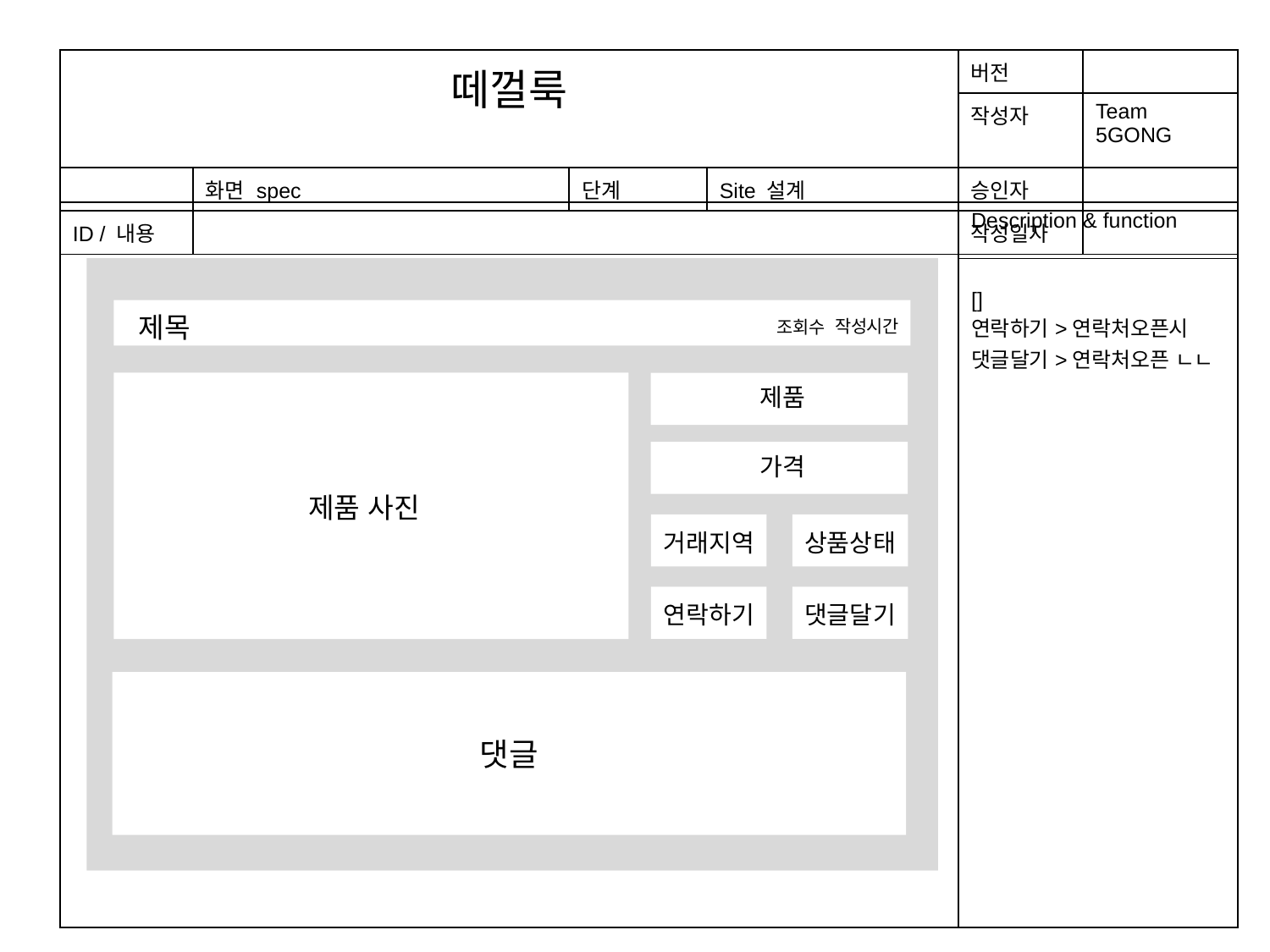

| 떼껄룩 |  |  |  | 버전 |  |
| --- | --- | --- | --- | --- | --- |
|  |  |  |  | 작성자 | Team 5GONG |
|  | 화면 spec | 단계 | Site 설계 | 승인자 |  |
| ID / 내용 |  |  |  | 작성일자 |  |
|  | Description & function |
| --- | --- |
|  | [] 연락하기>연락처오픈시 댓글달기>연락처오픈 ㄴㄴ |

제목
작성시간
조회수

제품

가격
제품 사진

거래지역
상품상태

연락하기
댓글달기

댓글